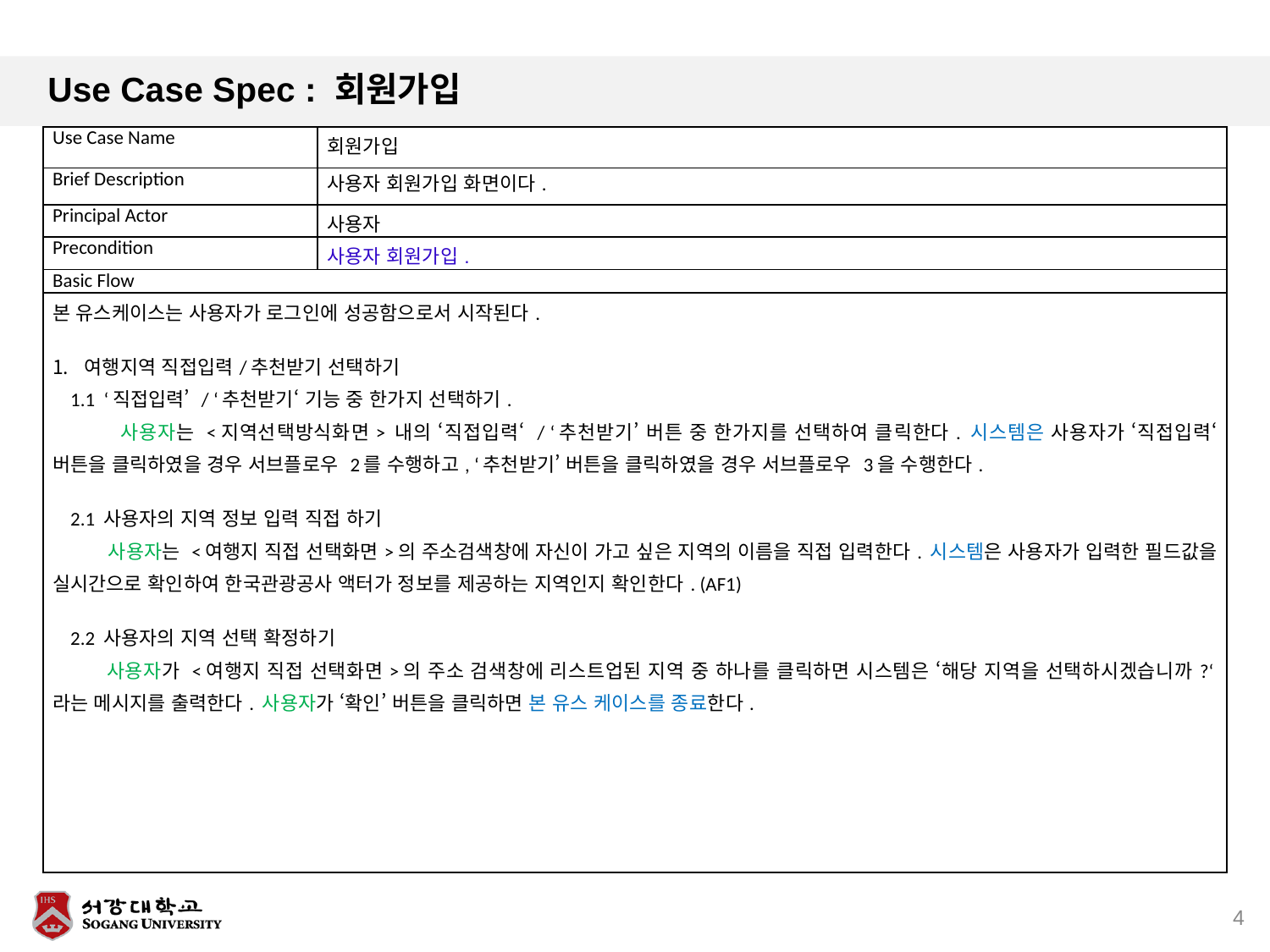

# Use Case Spec : 회원가입
| Use Case Name | 회원가입 |
| --- | --- |
| Brief Description | 사용자 회원가입 화면이다. |
| Principal Actor | 사용자 |
| Precondition | 사용자 회원가입. |
| Basic Flow |  |
| 본 유스케이스는 사용자가 로그인에 성공함으로서 시작된다. 여행지역 직접입력/추천받기 선택하기 1.1 ‘직접입력’ / ‘추천받기‘ 기능 중 한가지 선택하기. 사용자는 <지역선택방식화면> 내의 ‘직접입력‘ / ‘추천받기’ 버튼 중 한가지를 선택하여 클릭한다. 시스템은 사용자가 ‘직접입력‘ 버튼을 클릭하였을 경우 서브플로우 2를 수행하고, ‘추천받기’ 버튼을 클릭하였을 경우 서브플로우 3을 수행한다. 2.1 사용자의 지역 정보 입력 직접 하기 사용자는 <여행지 직접 선택화면>의 주소검색창에 자신이 가고 싶은 지역의 이름을 직접 입력한다. 시스템은 사용자가 입력한 필드값을 실시간으로 확인하여 한국관광공사 액터가 정보를 제공하는 지역인지 확인한다. (AF1) 2.2 사용자의 지역 선택 확정하기 사용자가 <여행지 직접 선택화면>의 주소 검색창에 리스트업된 지역 중 하나를 클릭하면 시스템은 ‘해당 지역을 선택하시겠습니까?‘라는 메시지를 출력한다. 사용자가 ‘확인’ 버튼을 클릭하면 본 유스 케이스를 종료한다. |  |
4